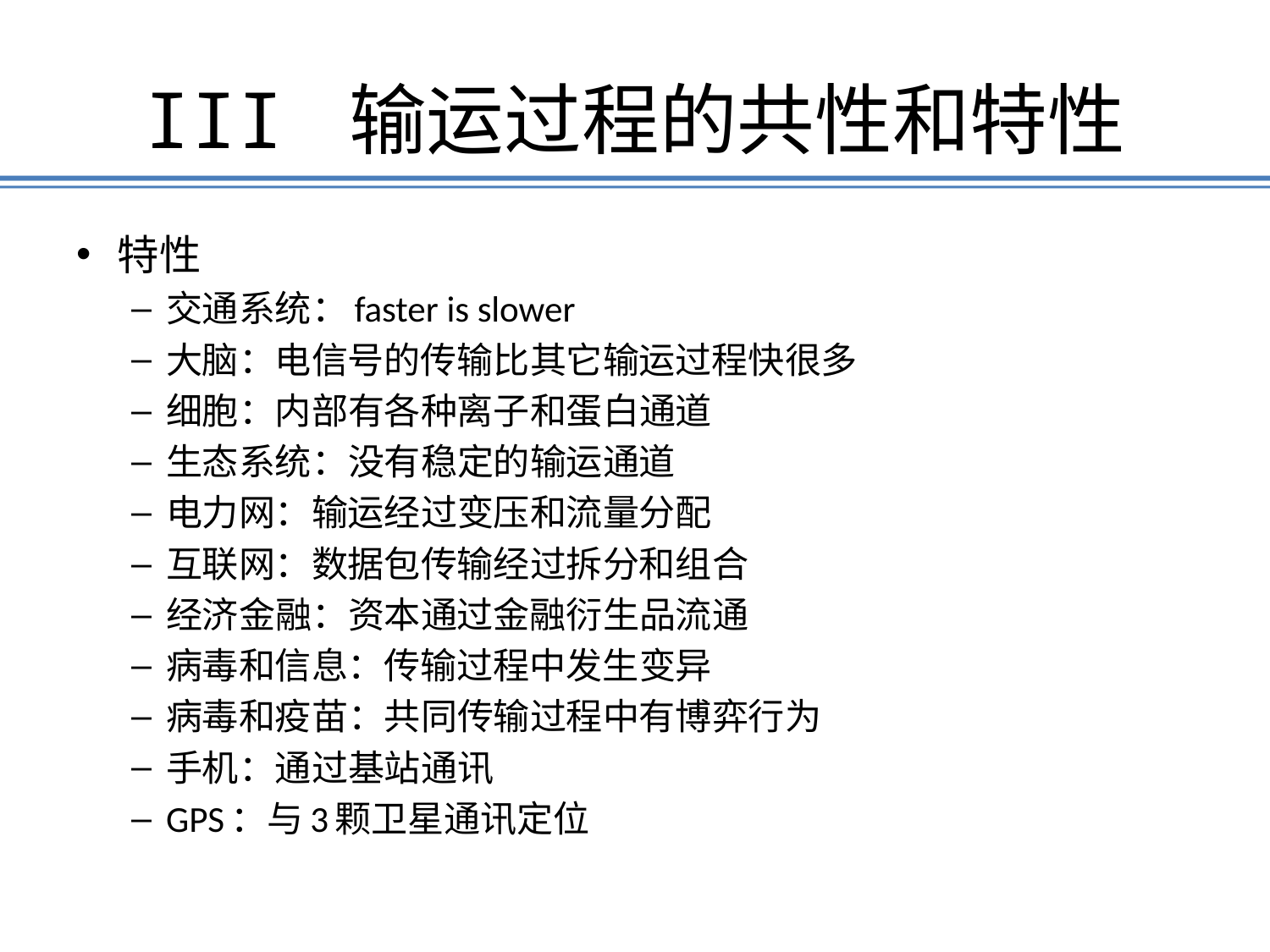

# III 输运过程的共性和特性
特性
交通系统：faster is slower
大脑：电信号的传输比其它输运过程快很多
细胞：内部有各种离子和蛋白通道
生态系统：没有稳定的输运通道
电力网：输运经过变压和流量分配
互联网：数据包传输经过拆分和组合
经济金融：资本通过金融衍生品流通
病毒和信息：传输过程中发生变异
病毒和疫苗：共同传输过程中有博弈行为
手机：通过基站通讯
GPS：与3颗卫星通讯定位